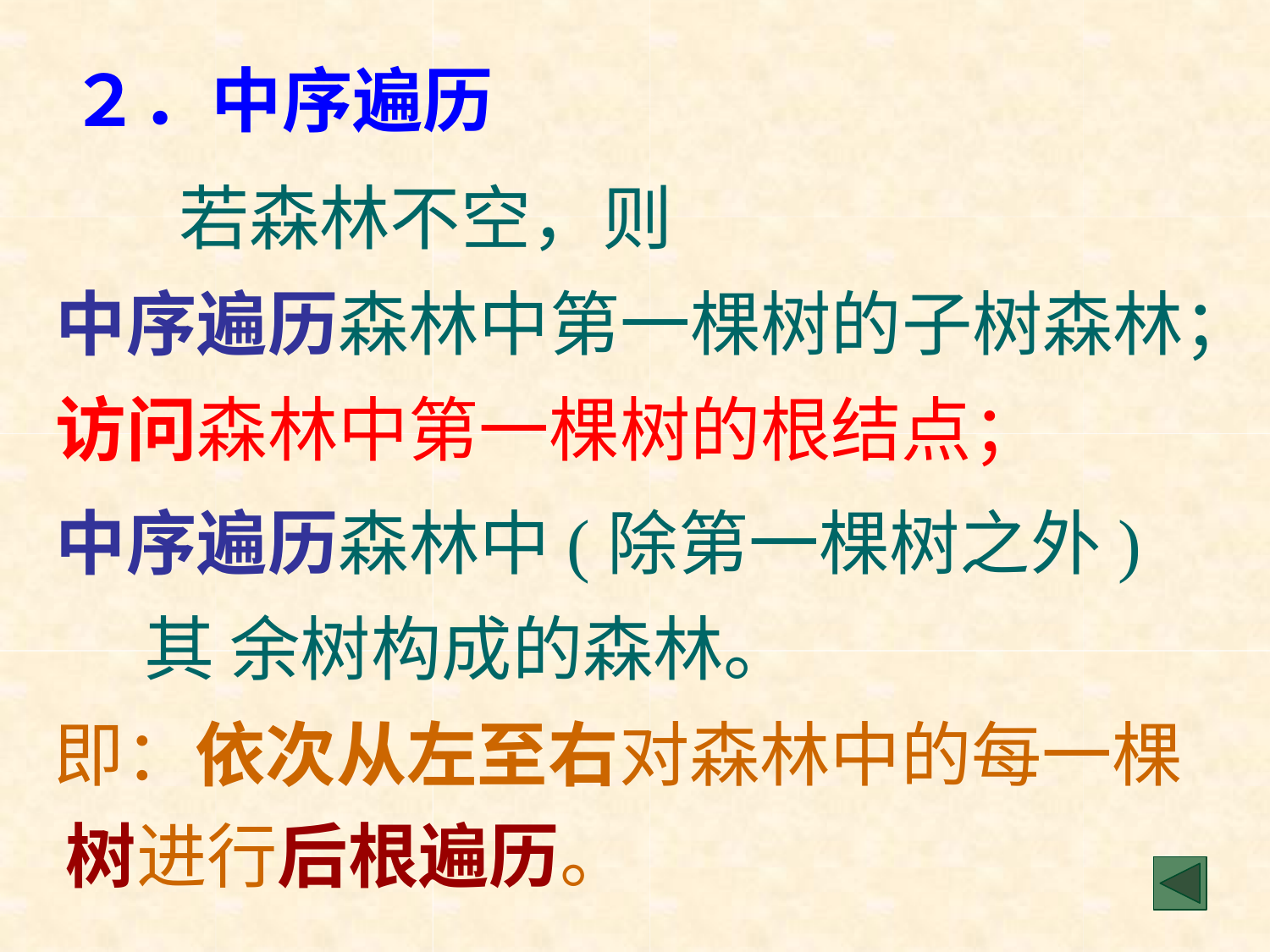

２．中序遍历
若森林不空，则
中序遍历森林中第一棵树的子树森林； 访问森林中第一棵树的根结点；
中序遍历森林中(除第一棵树之外)其 余树构成的森林。
即：依次从左至右对森林中的每一棵 树进行后根遍历。